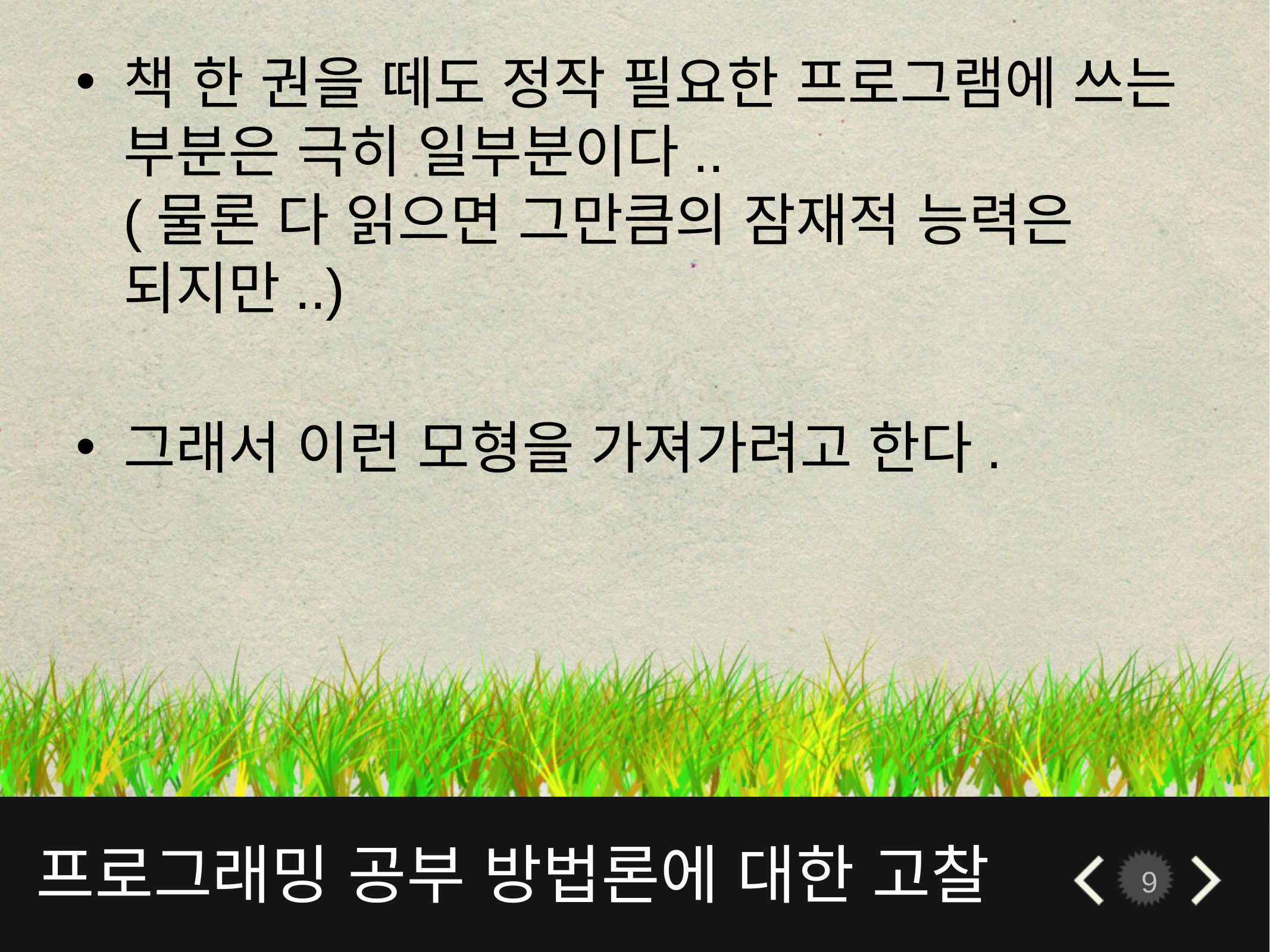

책 한 권을 떼도 정작 필요한 프로그램에 쓰는 부분은 극히 일부분이다..
(물론 다 읽으면 그만큼의 잠재적 능력은 되지만..)

그래서 이런 모형을 가져가려고 한다.

# 프로그래밍 공부 방법론에 대한 고찰
9